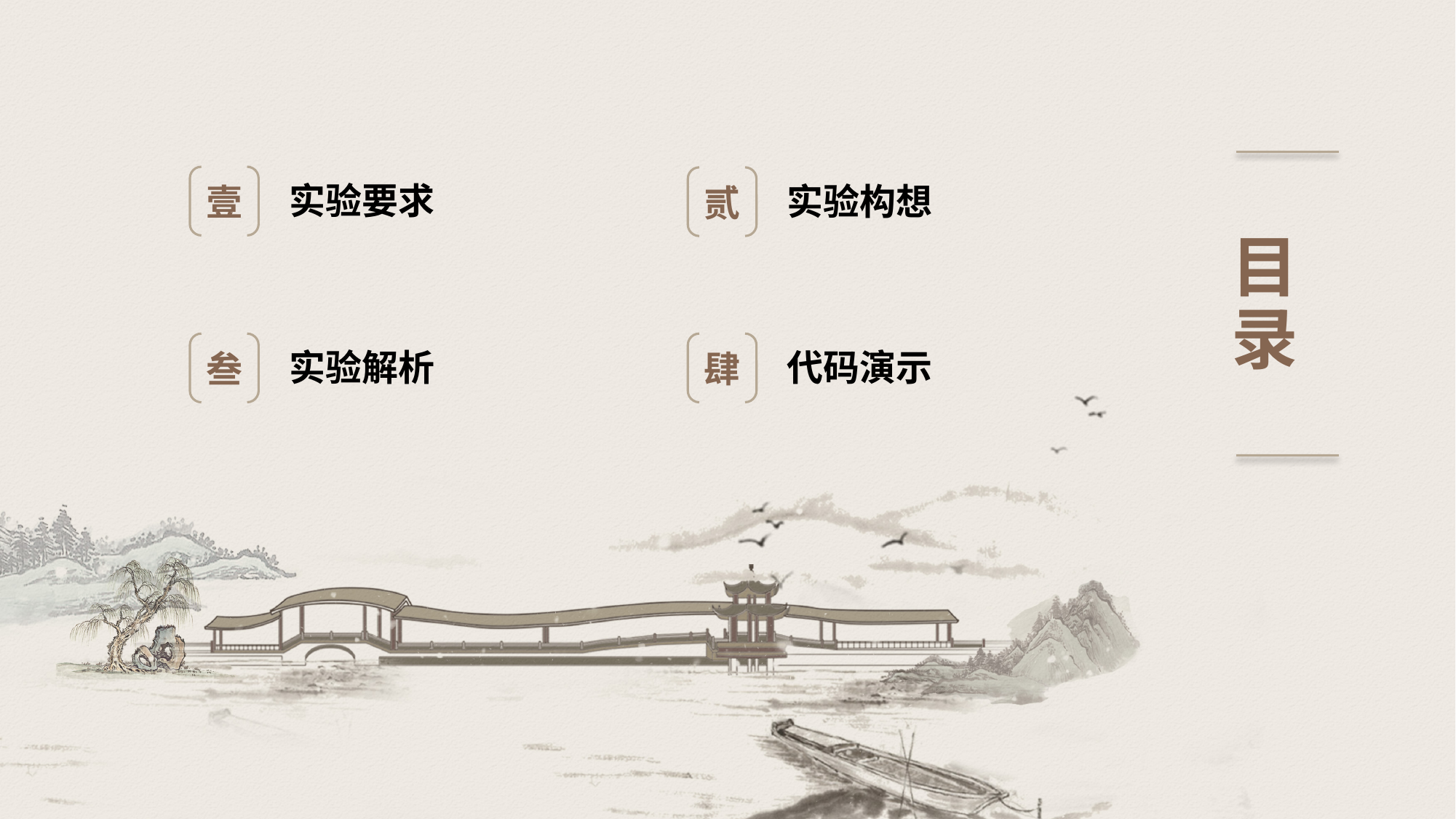

壹
实验要求
贰
实验构想
# 目录
叁
实验解析
肆
代码演示